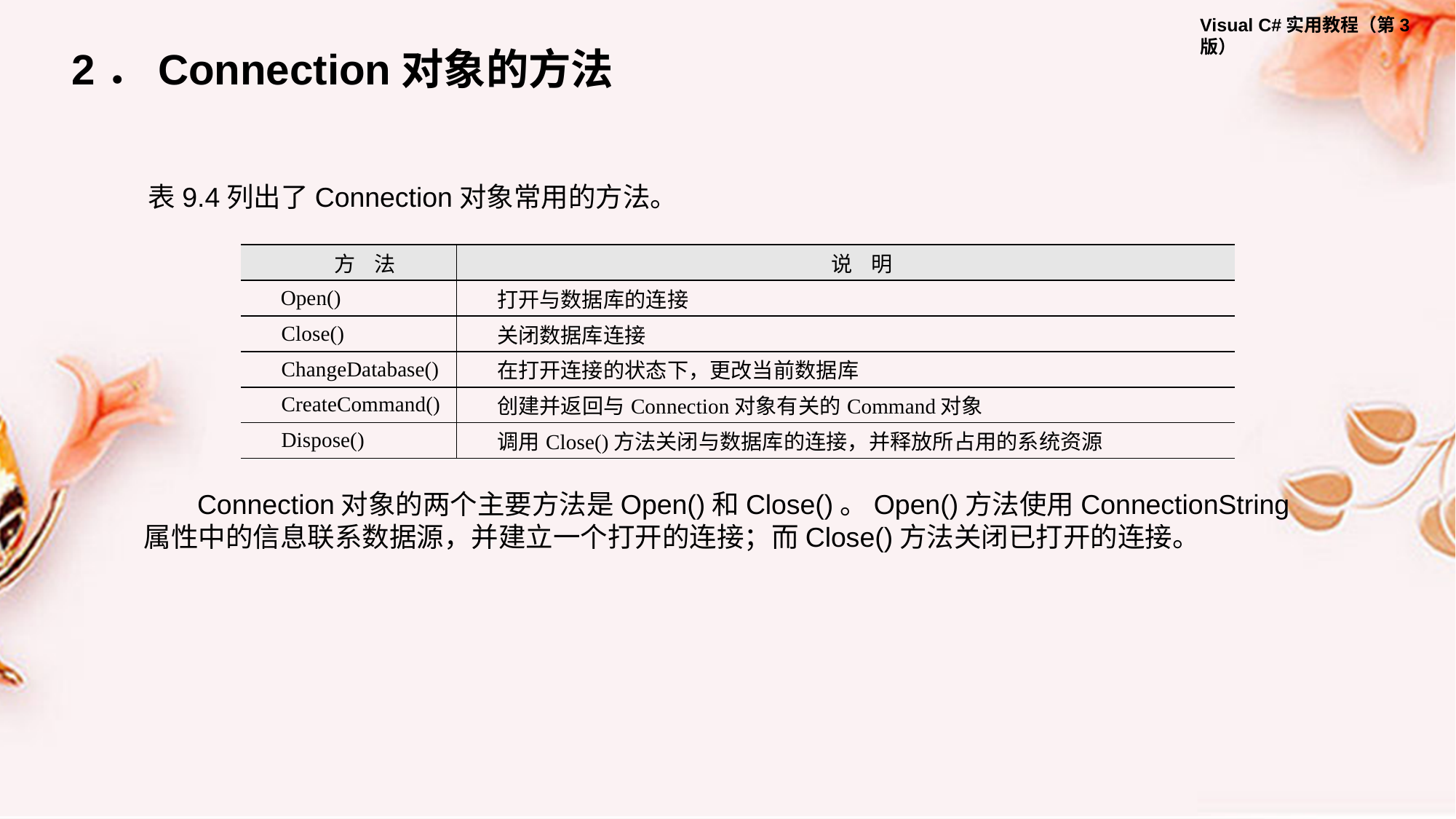

2．Connection对象的方法
表9.4列出了Connection对象常用的方法。
| 方 法 | 说 明 |
| --- | --- |
| Open() | 打开与数据库的连接 |
| Close() | 关闭数据库连接 |
| ChangeDatabase() | 在打开连接的状态下，更改当前数据库 |
| CreateCommand() | 创建并返回与Connection对象有关的Command对象 |
| Dispose() | 调用Close()方法关闭与数据库的连接，并释放所占用的系统资源 |
Connection对象的两个主要方法是Open()和Close()。Open()方法使用ConnectionString属性中的信息联系数据源，并建立一个打开的连接；而Close()方法关闭已打开的连接。